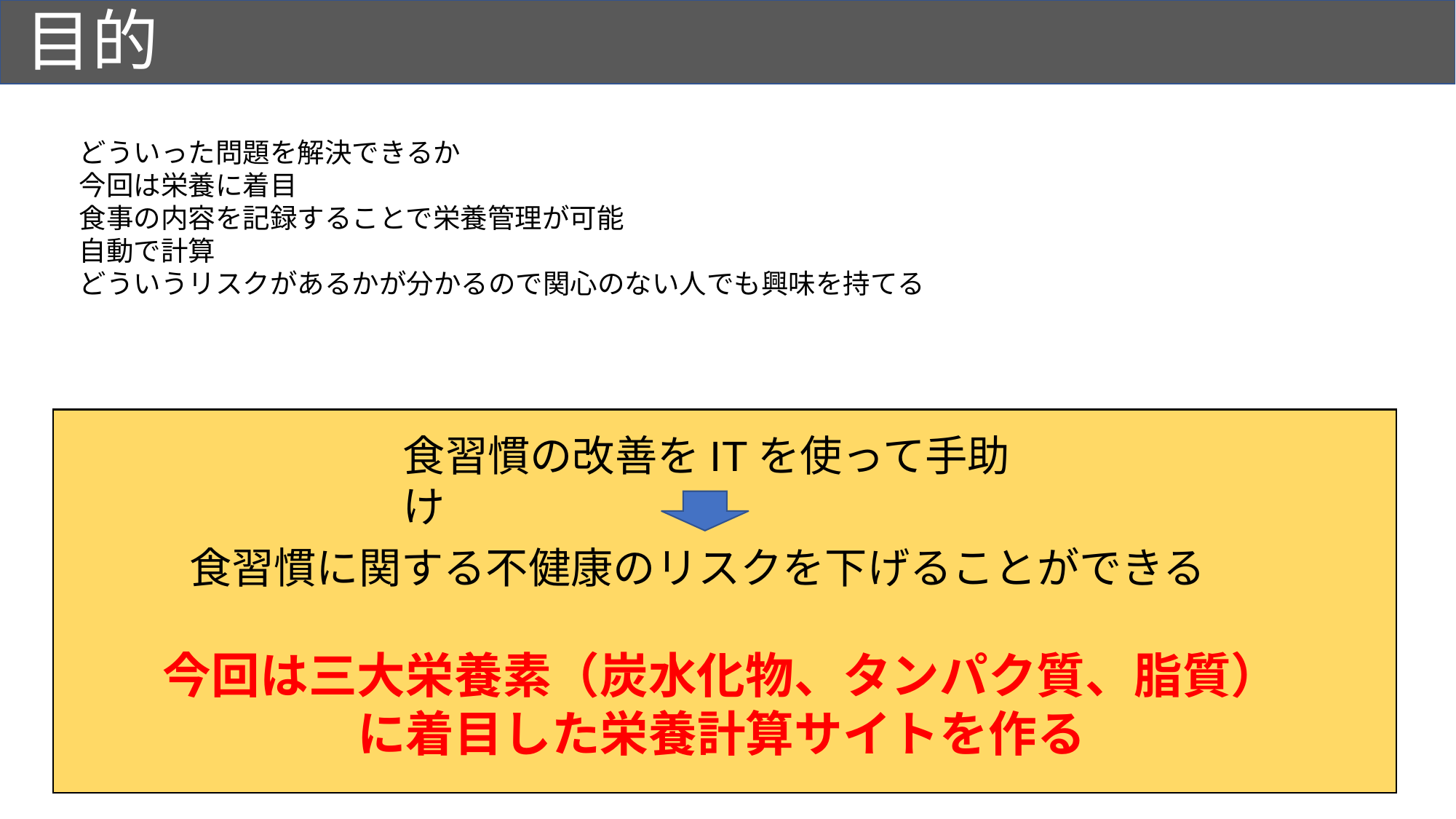

# 目的
どういった問題を解決できるか
今回は栄養に着目
食事の内容を記録することで栄養管理が可能
自動で計算
どういうリスクがあるかが分かるので関心のない人でも興味を持てる

食習慣の改善をITを使って手助け

食習慣に関する不健康のリスクを下げることができる
今回は三大栄養素（炭水化物、タンパク質、脂質）
に着目した栄養計算サイトを作る